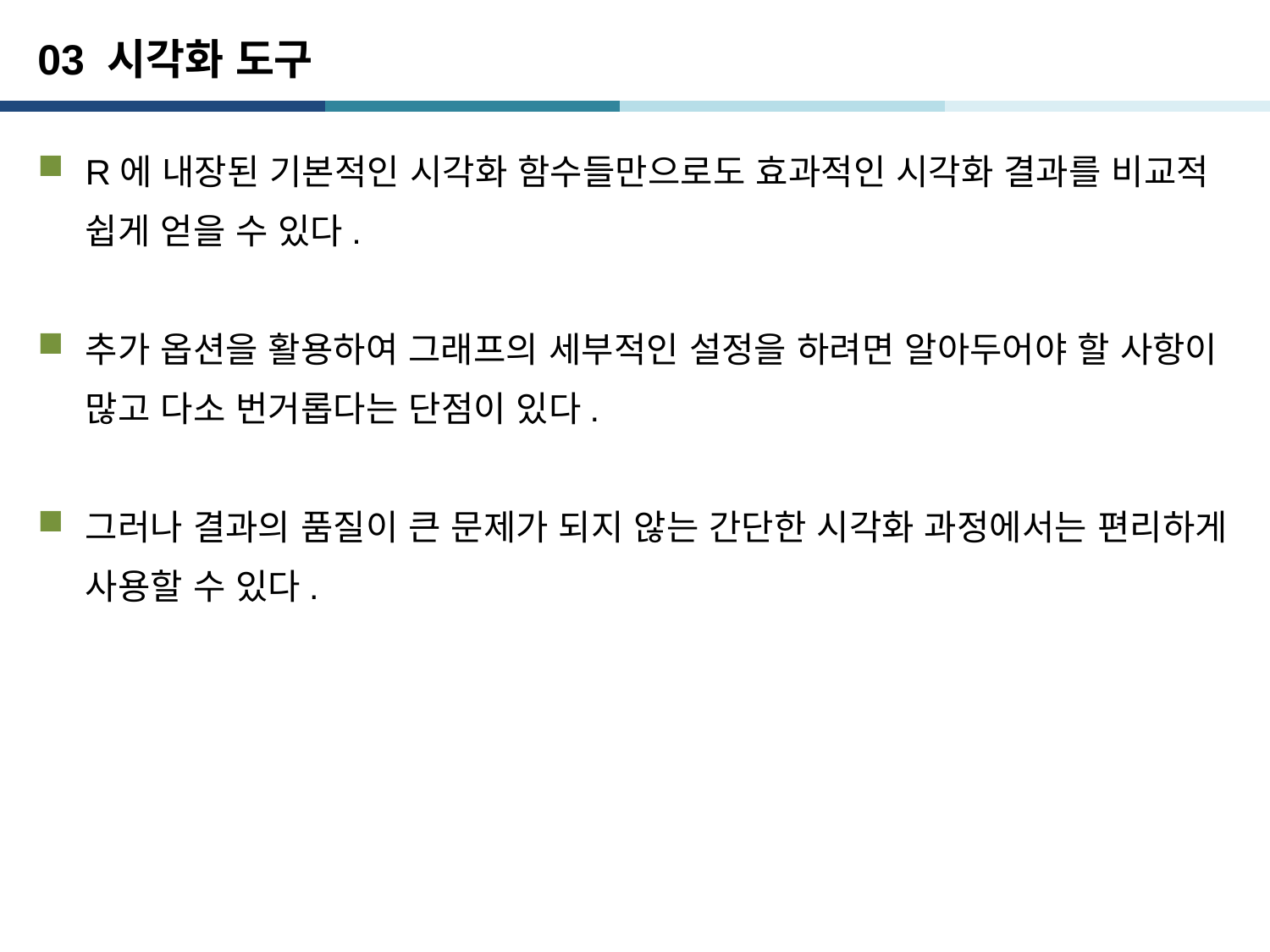

# 03 시각화 도구
R에 내장된 기본적인 시각화 함수들만으로도 효과적인 시각화 결과를 비교적 쉽게 얻을 수 있다.

추가 옵션을 활용하여 그래프의 세부적인 설정을 하려면 알아두어야 할 사항이 많고 다소 번거롭다는 단점이 있다.

그러나 결과의 품질이 큰 문제가 되지 않는 간단한 시각화 과정에서는 편리하게 사용할 수 있다.